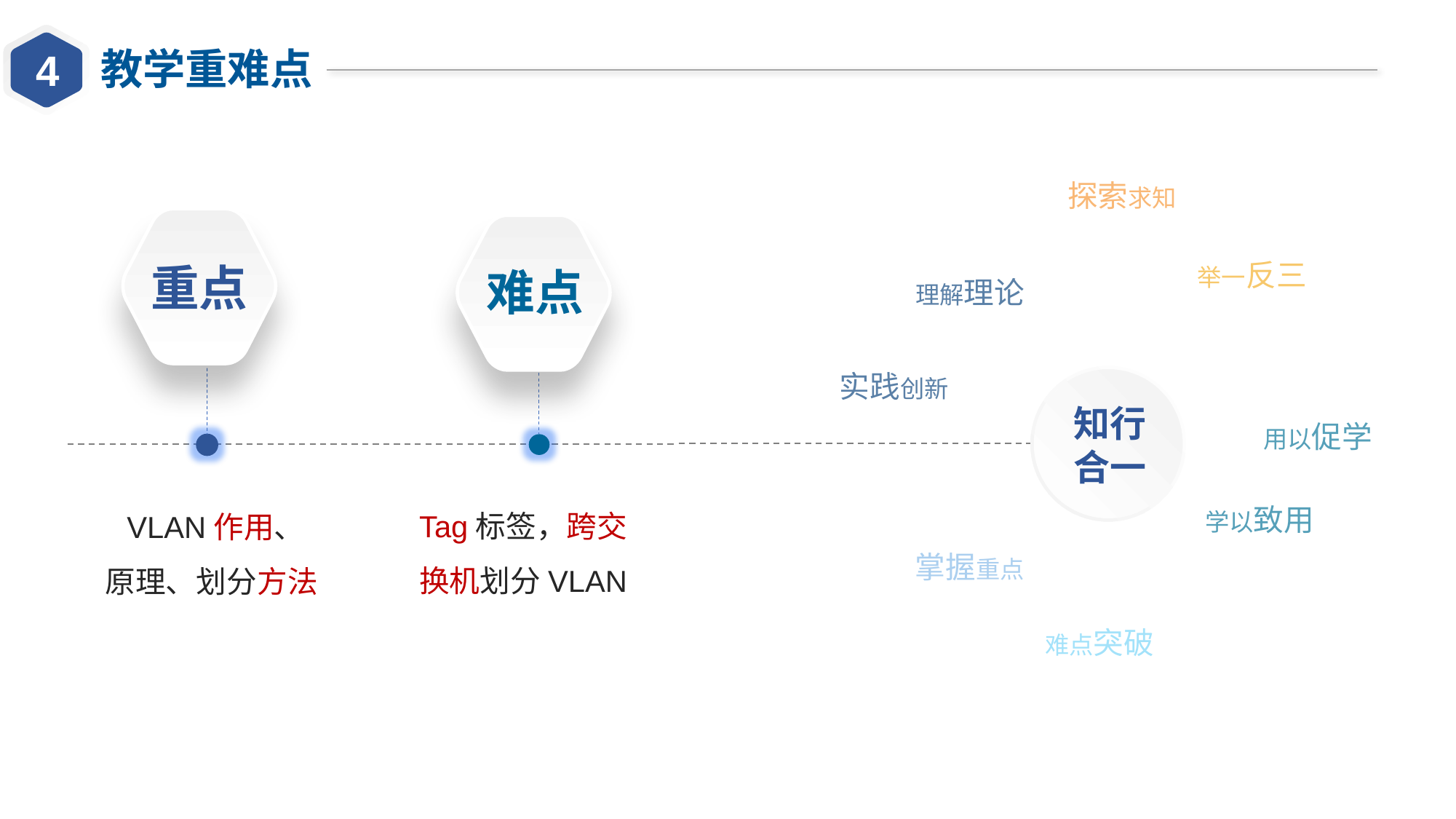

4
教学重难点
探索求知

举一反三
重点
难点
理解理论
实践创新

知行
合一
用以促学

Tag标签，跨交换机划分VLAN
 VLAN作用、
原理、划分方法
学以致用
掌握重点
难点突破